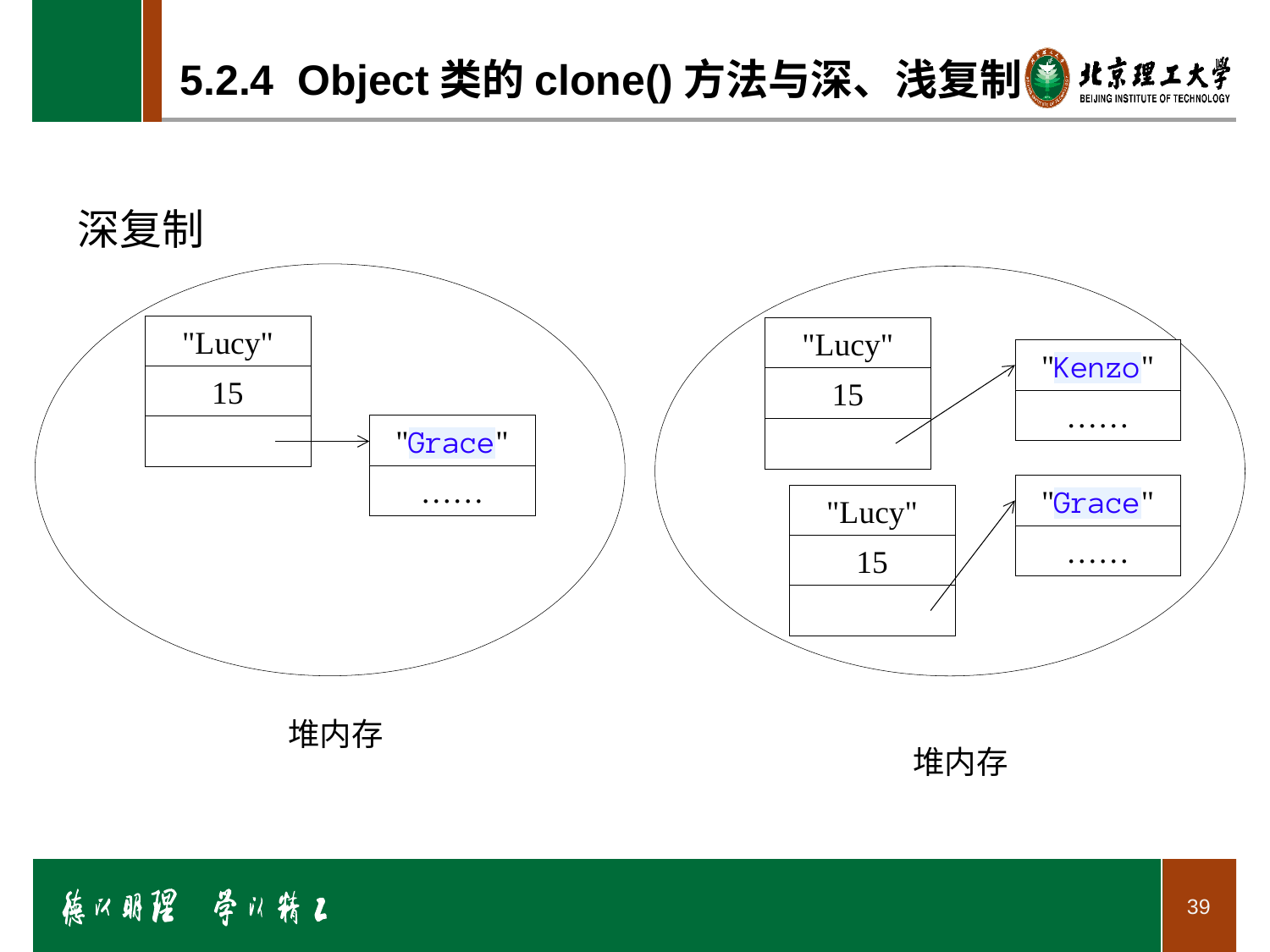

# 5.2.4  Object类的clone()方法与深、浅复制
深复制

"Lucy"
"Lucy"
"Kenzo"
15
15
……
"Grace"

……
"Grace"
"Lucy"
……
15

堆内存
堆内存